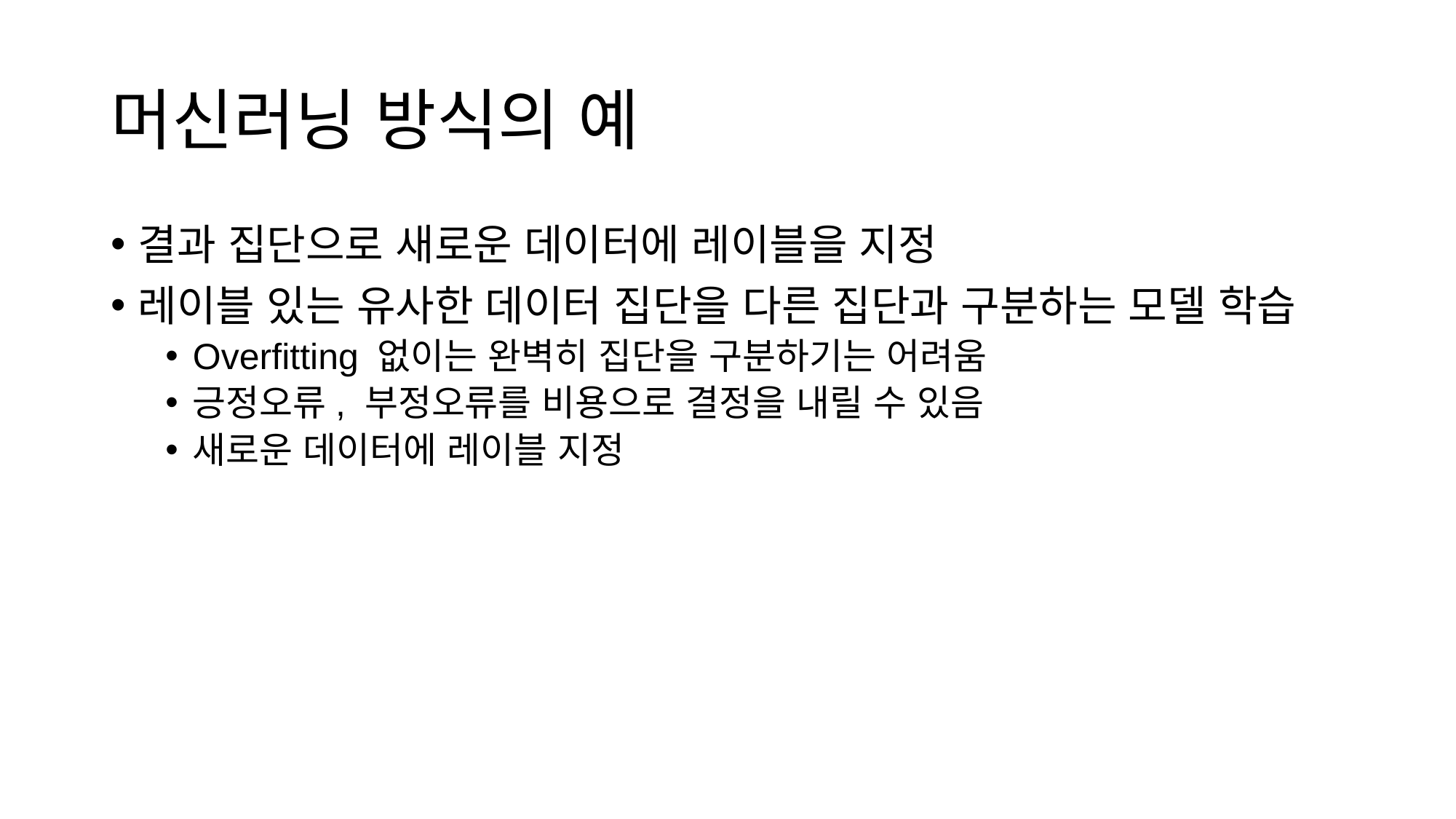

# 머신러닝 방식의 예
결과 집단으로 새로운 데이터에 레이블을 지정
레이블 있는 유사한 데이터 집단을 다른 집단과 구분하는 모델 학습
Overfitting 없이는 완벽히 집단을 구분하기는 어려움
긍정오류, 부정오류를 비용으로 결정을 내릴 수 있음
새로운 데이터에 레이블 지정